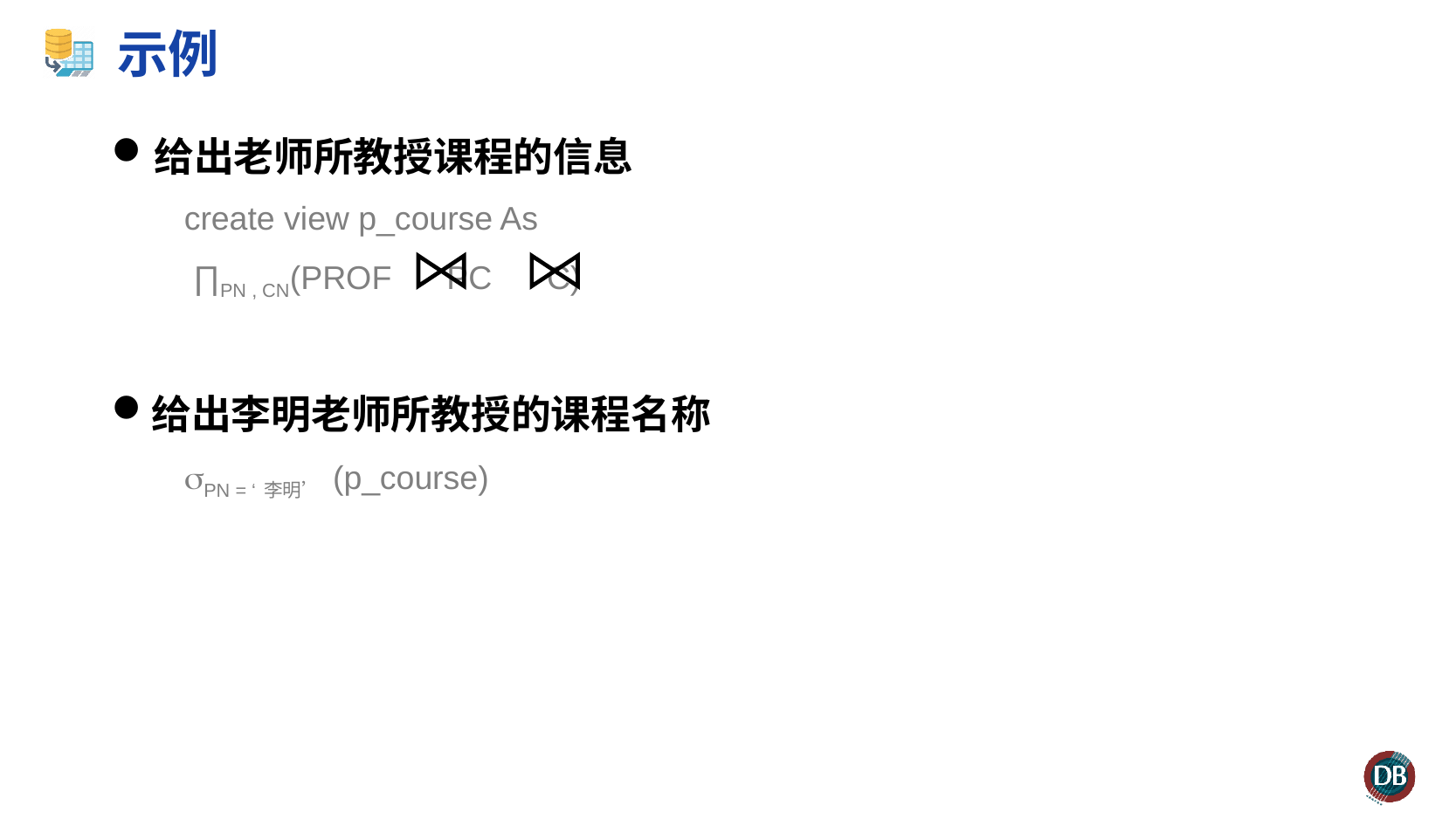

# 示例
给出老师所教授课程的信息
create view p_course As
 ∏PN , CN(PROF      PC      C)

给出李明老师所教授的课程名称
σPN = ‘李明’ (p_course)